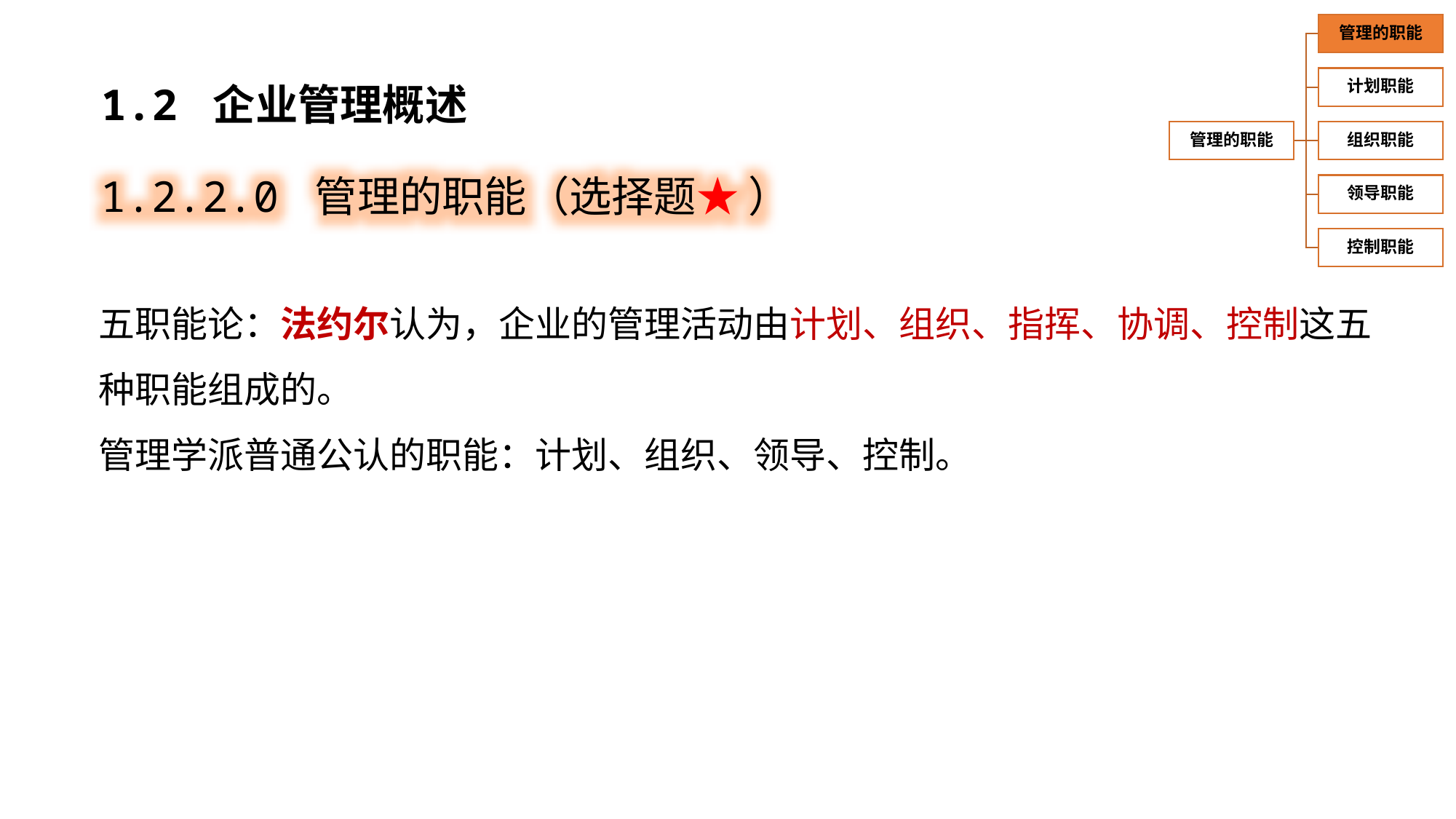

管理的职能
管理的职能
计划职能
组织职能
领导职能
控制职能
1.2 企业管理概述
1.2.2.0 管理的职能（选择题★ ）
五职能论：法约尔认为，企业的管理活动由计划、组织、指挥、协调、控制这五种职能组成的。
管理学派普通公认的职能：计划、组织、领导、控制。